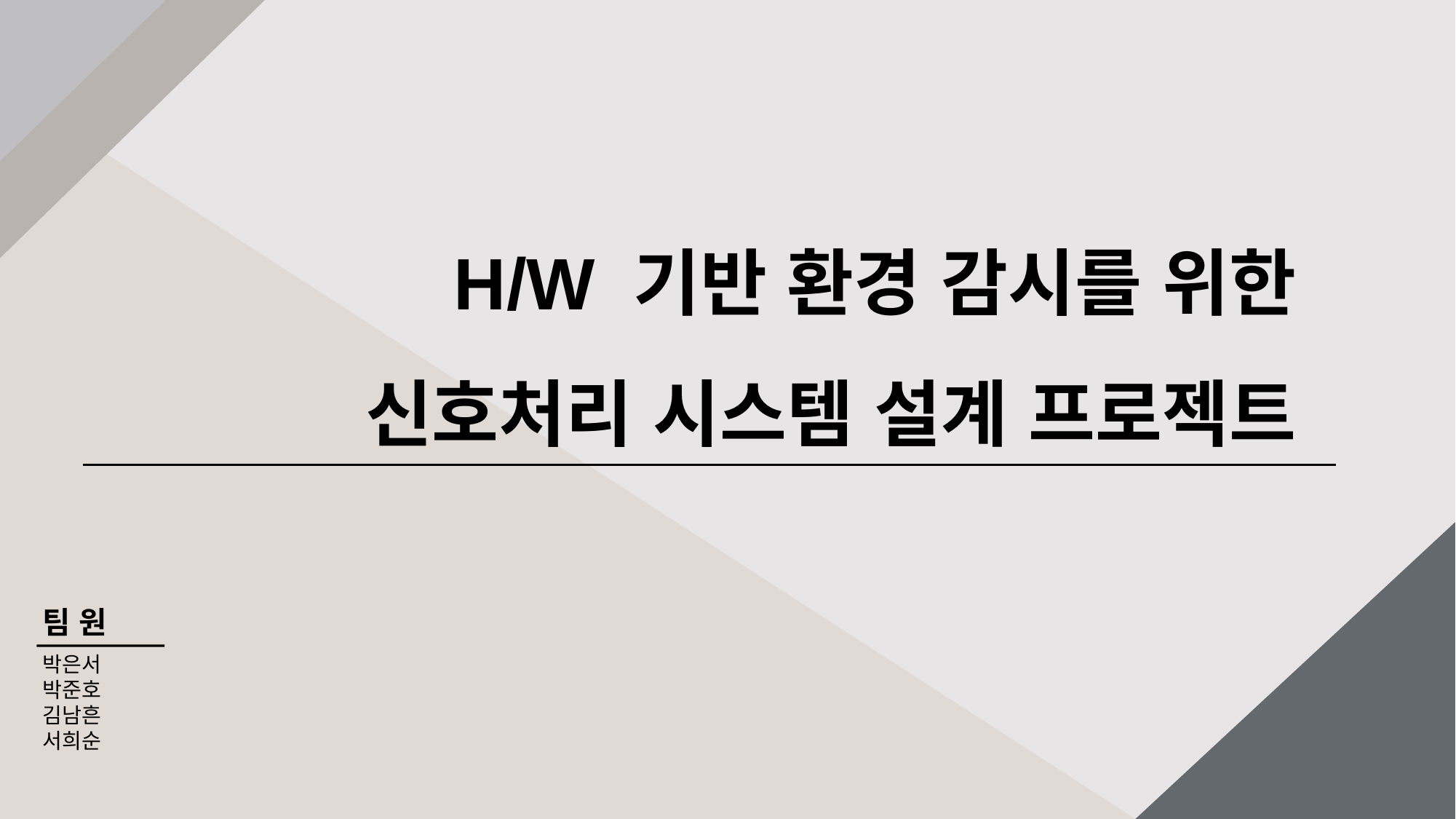

H/W 기반 환경 감시를 위한 신호처리 시스템 설계 프로젝트

팀 원
박은서
박준호
김남흔
서희순